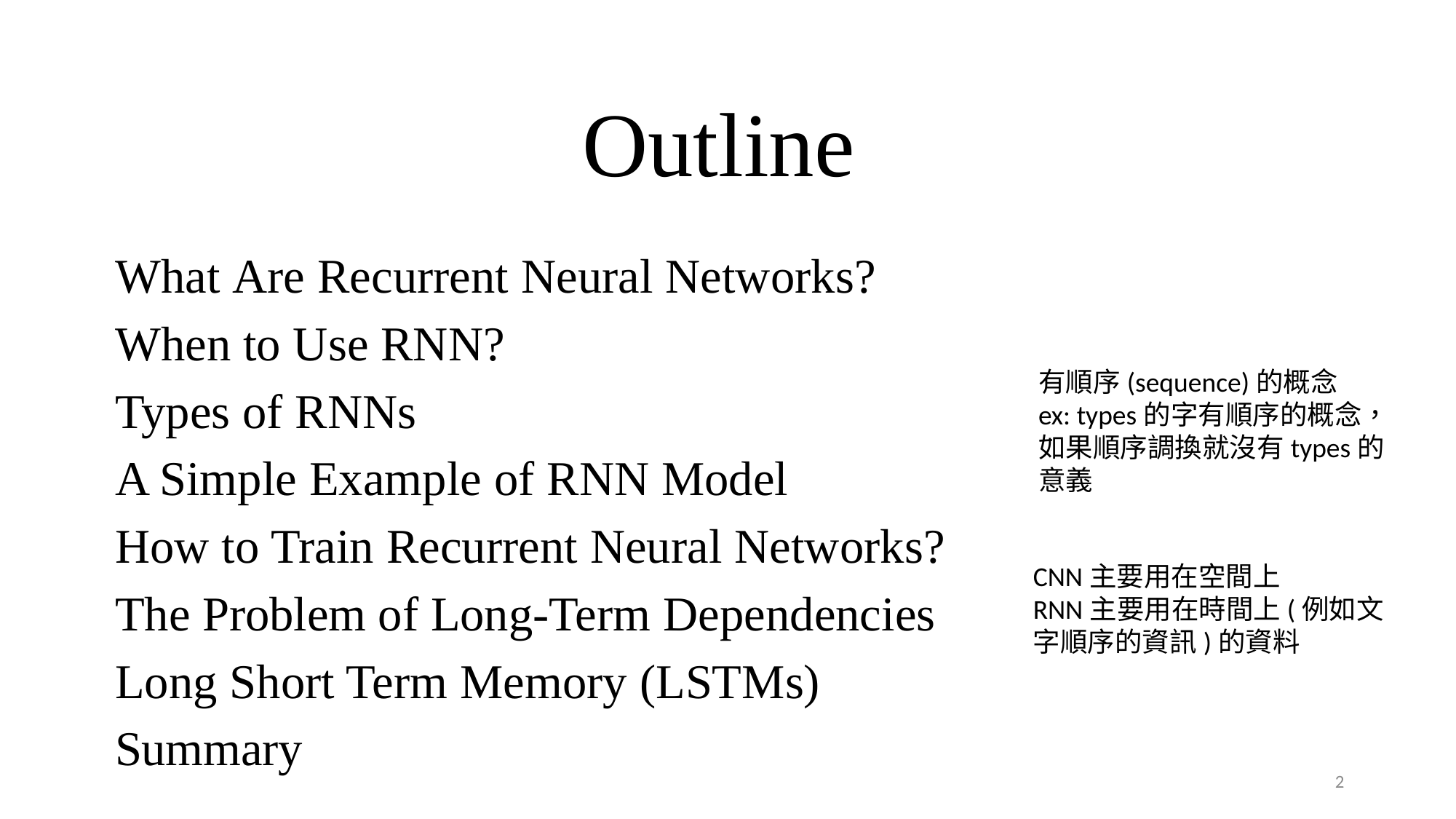

# Outline
What Are Recurrent Neural Networks?
When to Use RNN?
Types of RNNs
A Simple Example of RNN Model
How to Train Recurrent Neural Networks?
The Problem of Long-Term Dependencies
Long Short Term Memory (LSTMs)
Summary
有順序(sequence)的概念
ex: types的字有順序的概念，如果順序調換就沒有types的意義
CNN主要用在空間上
RNN主要用在時間上(例如文字順序的資訊)的資料
2